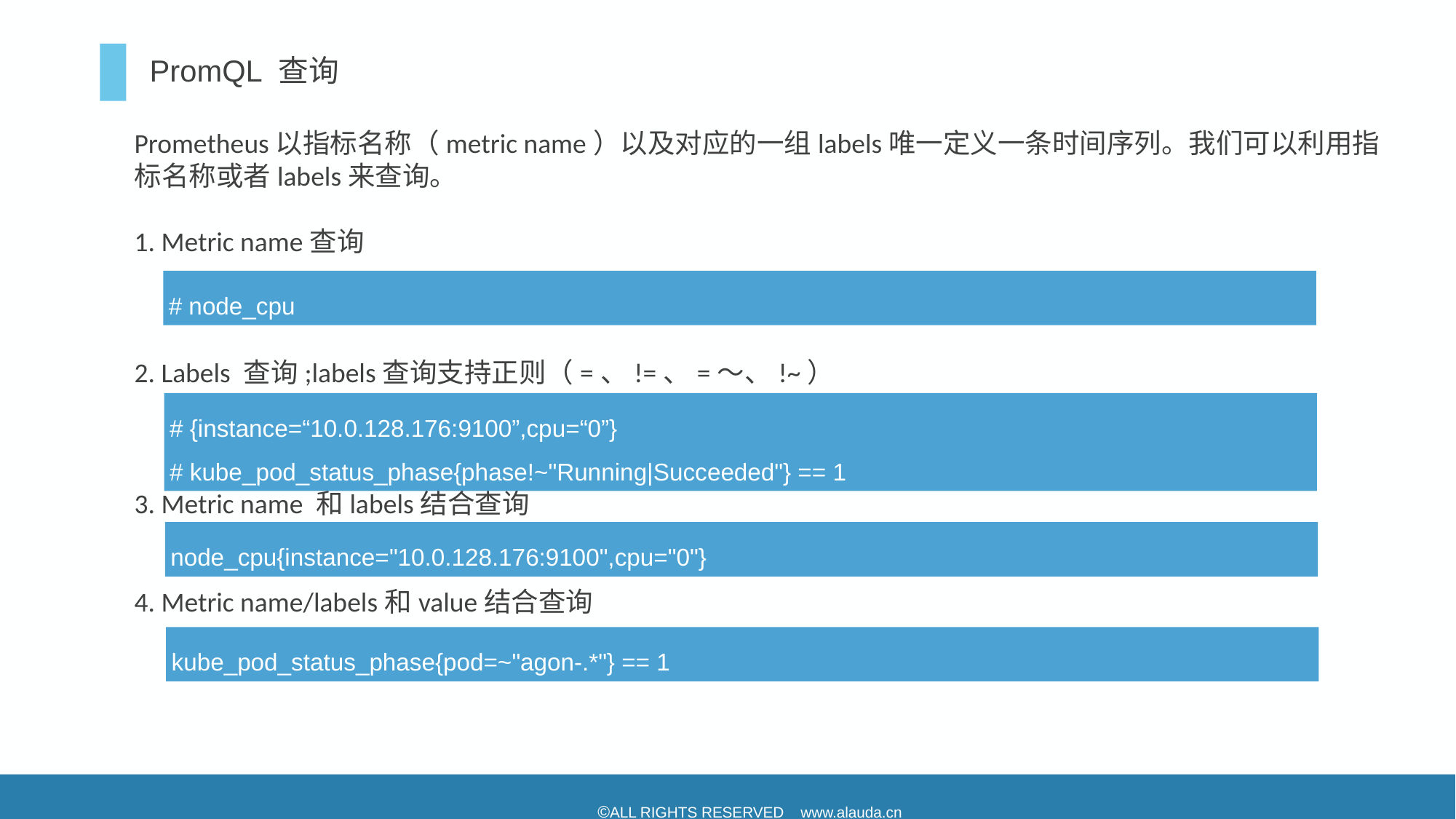

# PromQL 查询
Prometheus以指标名称（metric name）以及对应的一组labels唯一定义一条时间序列。我们可以利用指标名称或者labels来查询。

1. Metric name查询

2. Labels 查询;labels查询支持正则（=、!=、=～、!~）

3. Metric name 和labels结合查询

4. Metric name/labels和value结合查询

# node_cpu

# {instance=“10.0.128.176:9100”,cpu=“0”}
# kube_pod_status_phase{phase!~"Running|Succeeded"} == 1
node_cpu{instance="10.0.128.176:9100",cpu="0"}
kube_pod_status_phase{pod=~"agon-.*"} == 1